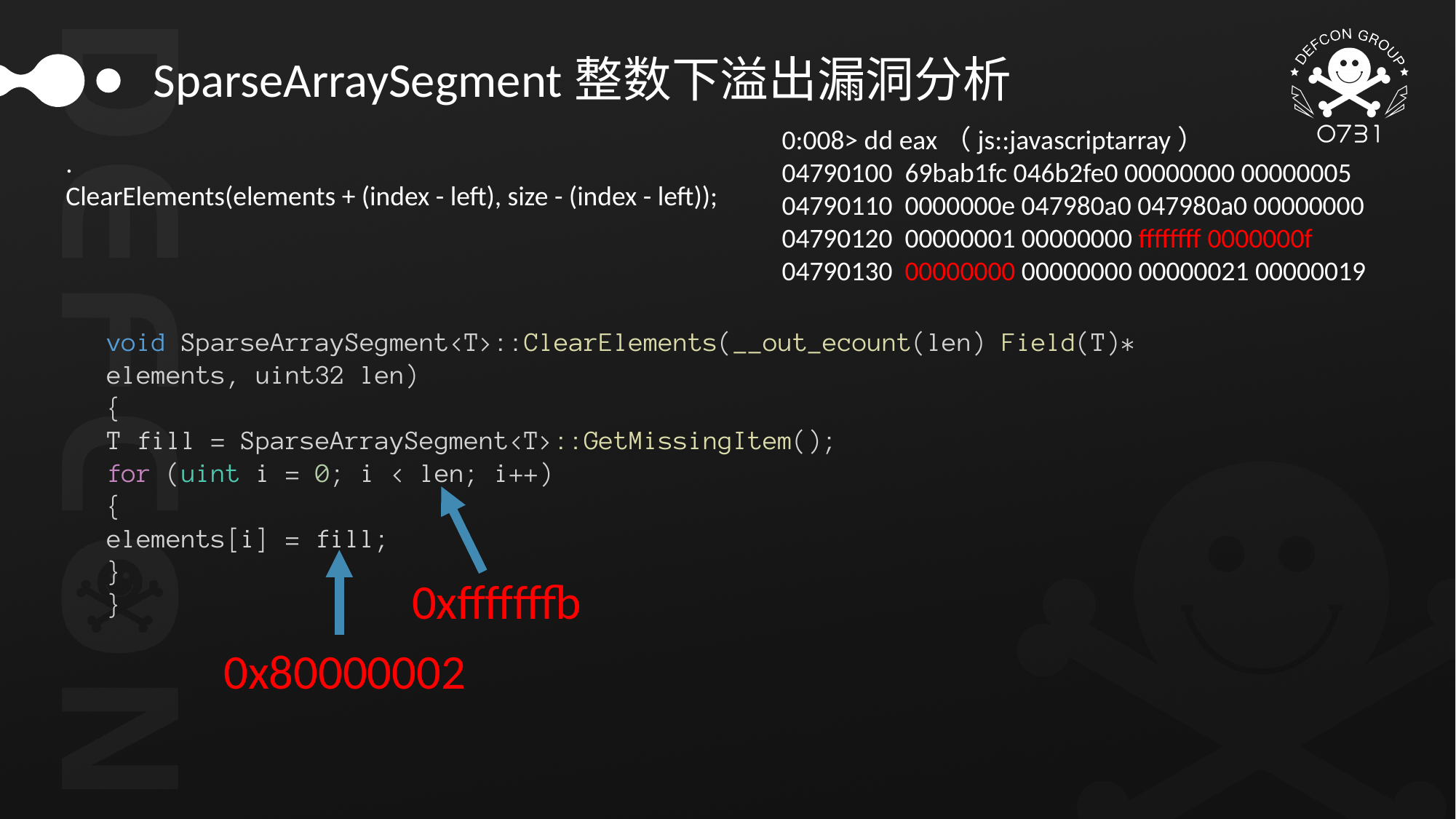

SparseArraySegment整数下溢出漏洞分析

0:008> dd eax（js::javascriptarray）
04790100  69bab1fc 046b2fe0 00000000 00000005
04790110  0000000e 047980a0 047980a0 00000000
04790120  00000001 00000000 ffffffff 0000000f
04790130  00000000 00000000 00000021 00000019
.
ClearElements(elements + (index - left), size - (index - left));

void SparseArraySegment<T>::ClearElements(__out_ecount(len) Field(T)* elements, uint32 len)
{
T fill = SparseArraySegment<T>::GetMissingItem();
for (uint i = 0; i < len; i++)
{
elements[i] = fill;
}
}
0xfffffffb
0x80000002